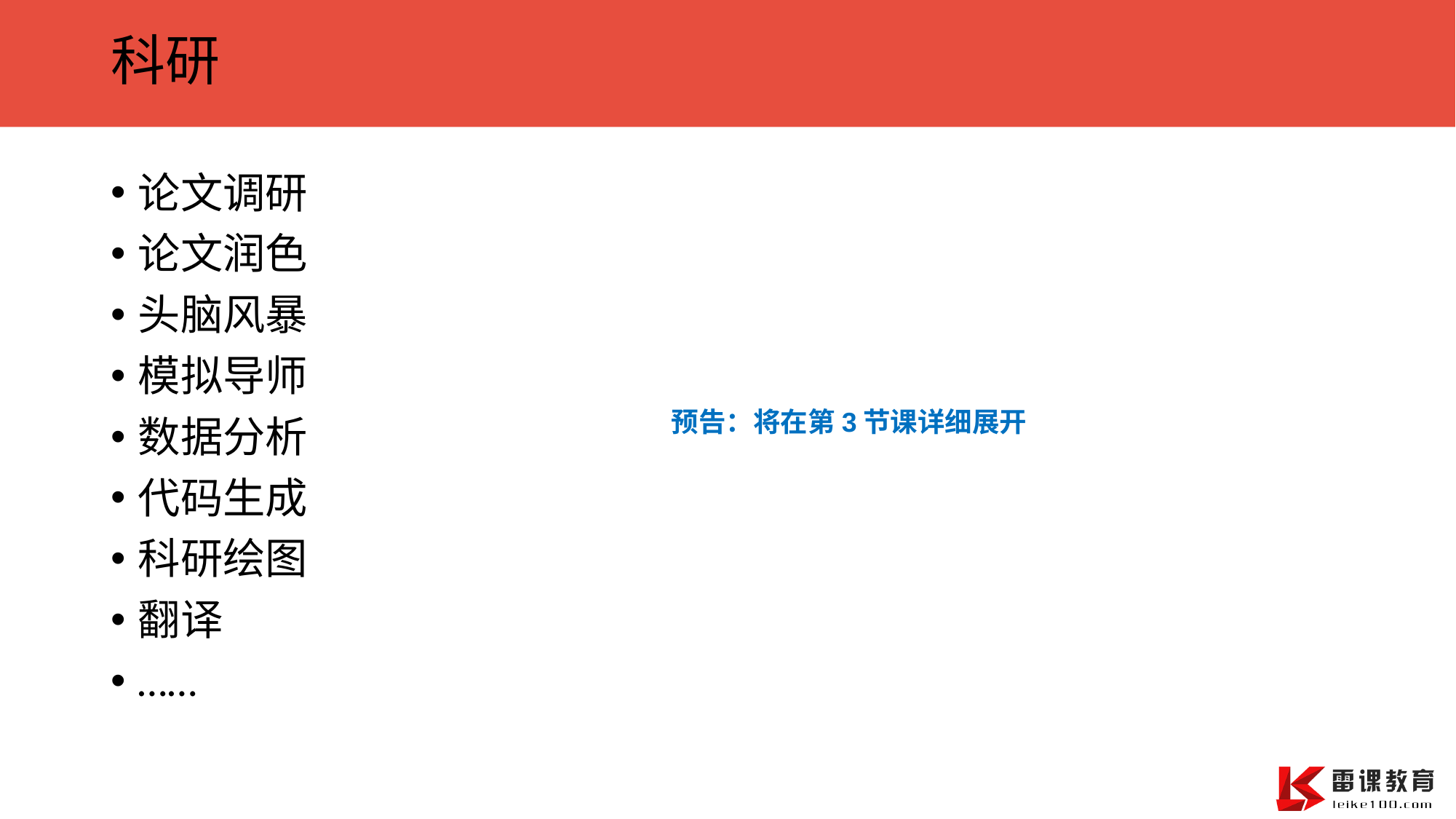

# 科研
论文调研
论文润色
头脑风暴
模拟导师
数据分析
代码生成
科研绘图
翻译
……
预告：将在第3节课详细展开